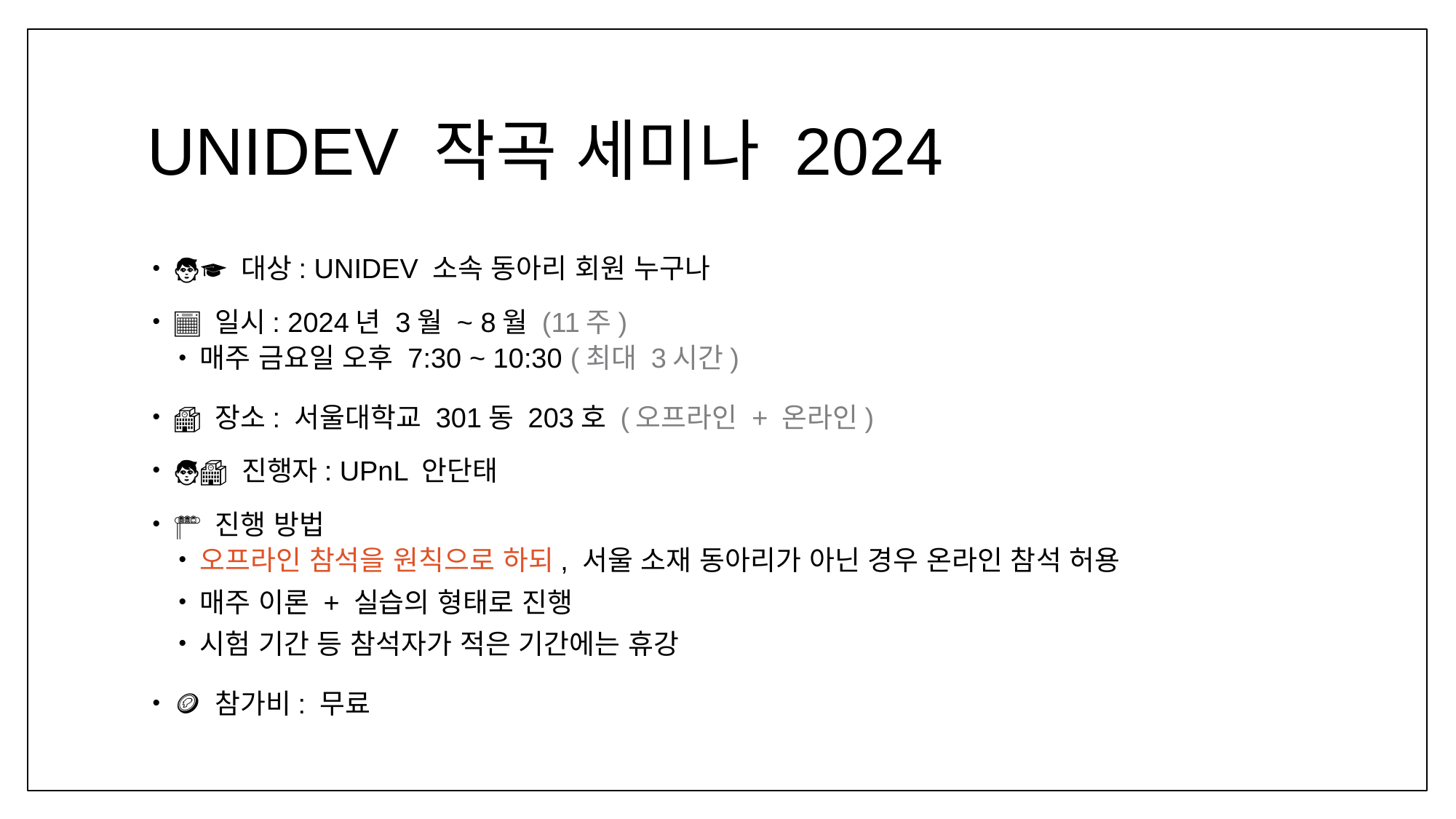

# UNIDEV 작곡 세미나 2024
🧑‍🎓 대상: UNIDEV 소속 동아리 회원 누구나
📅 일시: 2024년 3월 ~ 8월 (11주)
매주 금요일 오후 7:30 ~ 10:30 (최대 3시간)
🏫 장소: 서울대학교 301동 203호 (오프라인 + 온라인)
🧑‍🏫 진행자: UPnL 안단태
🚥 진행 방법
오프라인 참석을 원칙으로 하되, 서울 소재 동아리가 아닌 경우 온라인 참석 허용
매주 이론 + 실습의 형태로 진행
시험 기간 등 참석자가 적은 기간에는 휴강
🪙 참가비: 무료